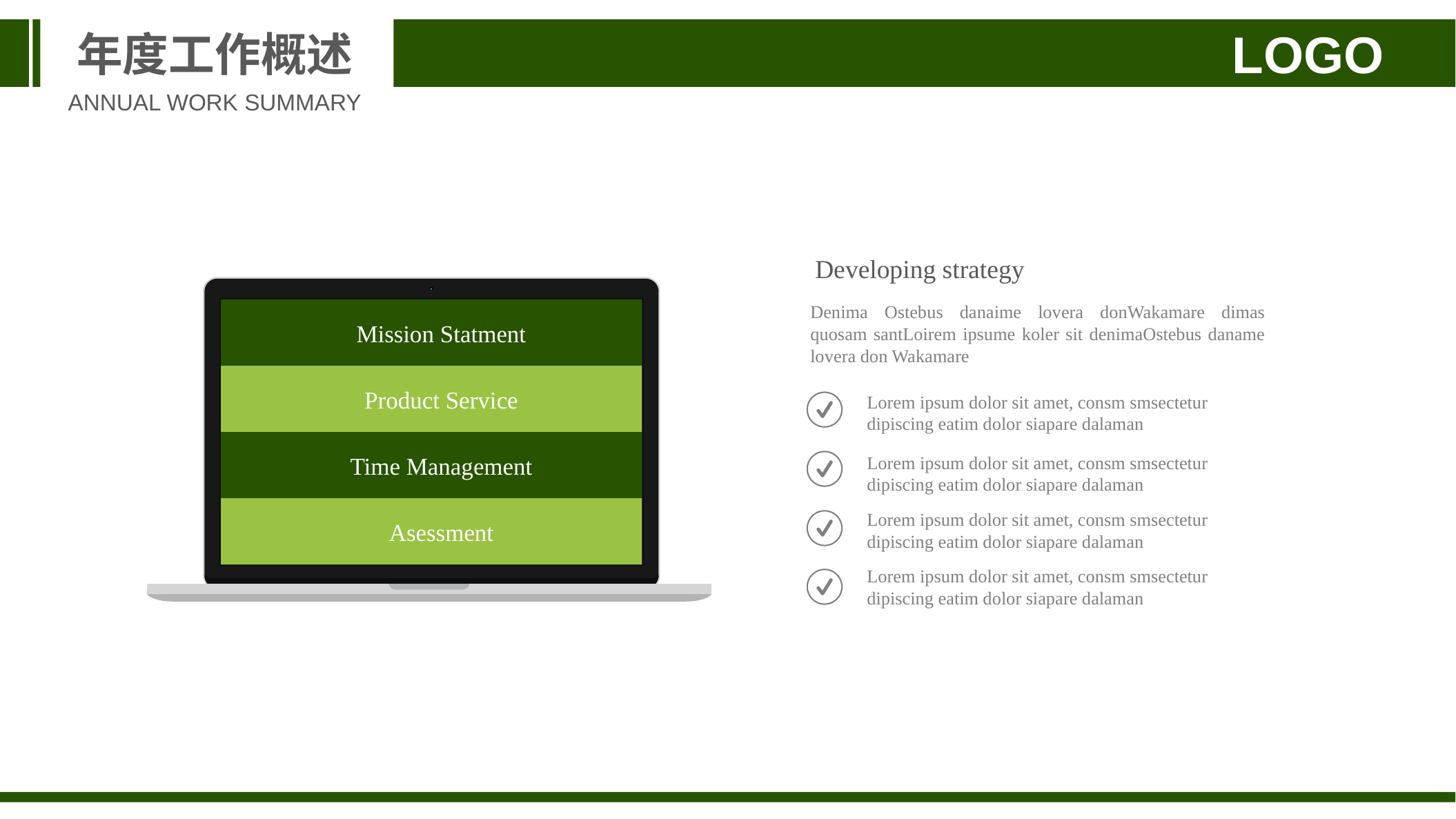

年度工作概述
LOGO
ANNUAL WORK SUMMARY
Developing strategy

Denima Ostebus danaime lovera donWakamare dimas quosam santLoirem ipsume koler sit denimaOstebus daname lovera don Wakamare
Mission Statment
Product Service
Lorem ipsum dolor sit amet, consm smsectetur  dipiscing eatim dolor siapare dalaman

Time Management
Lorem ipsum dolor sit amet, consm smsectetur  dipiscing eatim dolor siapare dalaman

Asessment
Lorem ipsum dolor sit amet, consm smsectetur  dipiscing eatim dolor siapare dalaman

Lorem ipsum dolor sit amet, consm smsectetur  dipiscing eatim dolor siapare dalaman